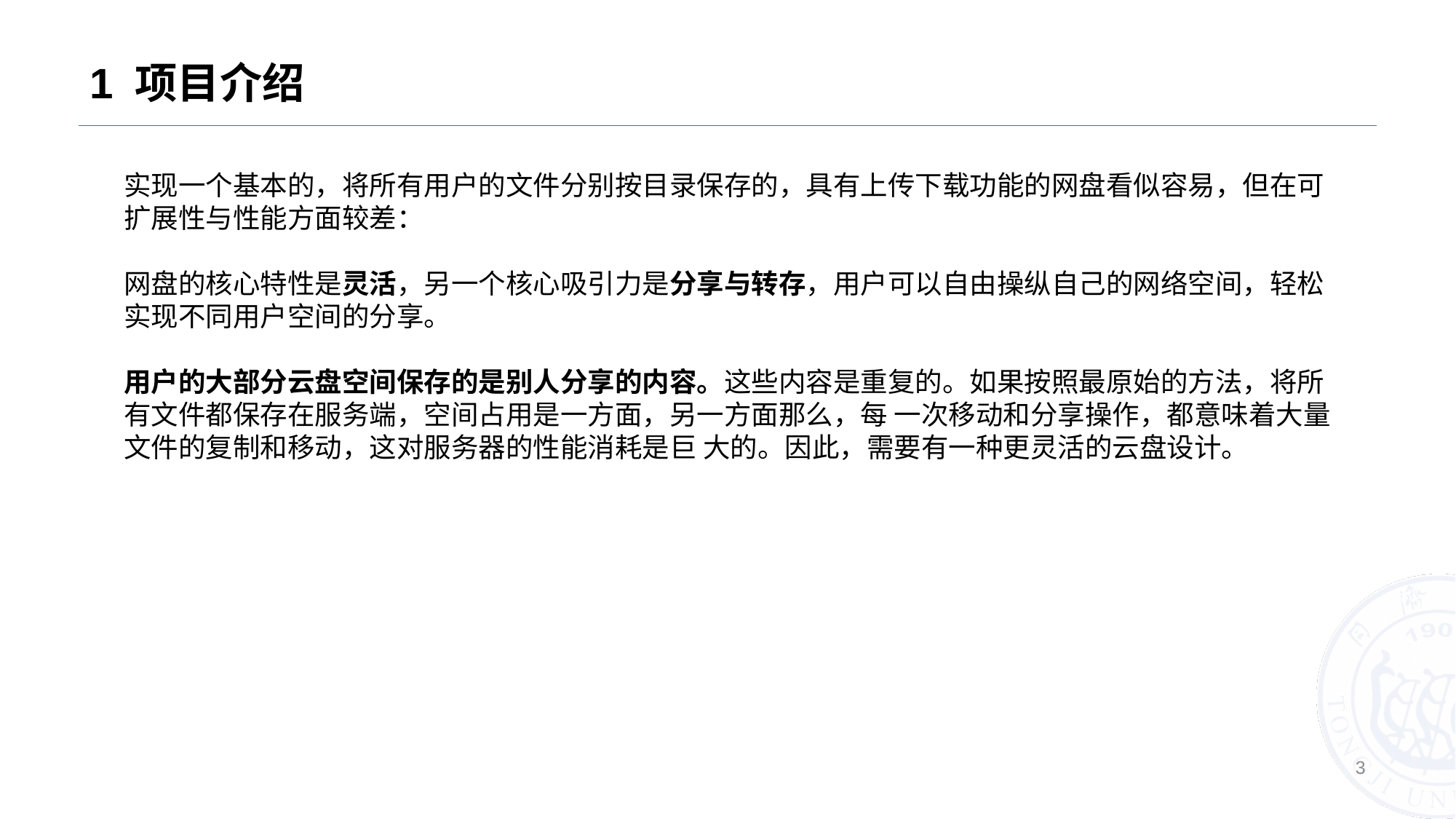

# 1 项目介绍
实现一个基本的，将所有用户的文件分别按目录保存的，具有上传下载功能的网盘看似容易，但在可扩展性与性能方面较差：

网盘的核心特性是灵活，另一个核心吸引力是分享与转存，用户可以自由操纵自己的网络空间，轻松实现不同用户空间的分享。

用户的大部分云盘空间保存的是别人分享的内容。这些内容是重复的。如果按照最原始的方法，将所有文件都保存在服务端，空间占用是一方面，另一方面那么，每 一次移动和分享操作，都意味着大量文件的复制和移动，这对服务器的性能消耗是巨 大的。因此，需要有一种更灵活的云盘设计。
3